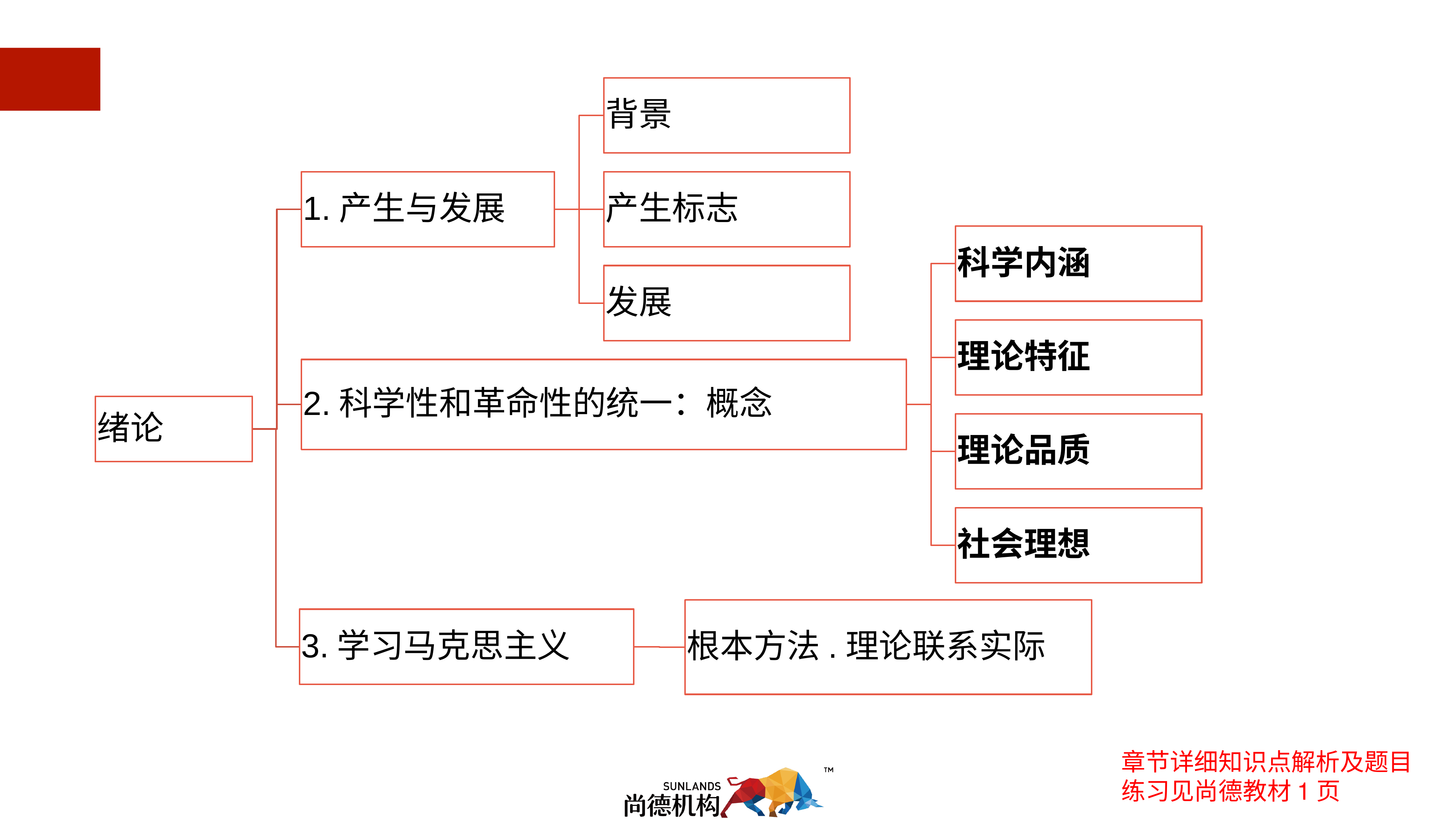

绪论
1.产生与发展
背景
产生标志
发展
2.科学性和革命性的统一：概念
科学内涵
理论特征
理论品质
社会理想
3.学习马克思主义
根本方法.理论联系实际
章节详细知识点解析及题目练习见尚德教材1页